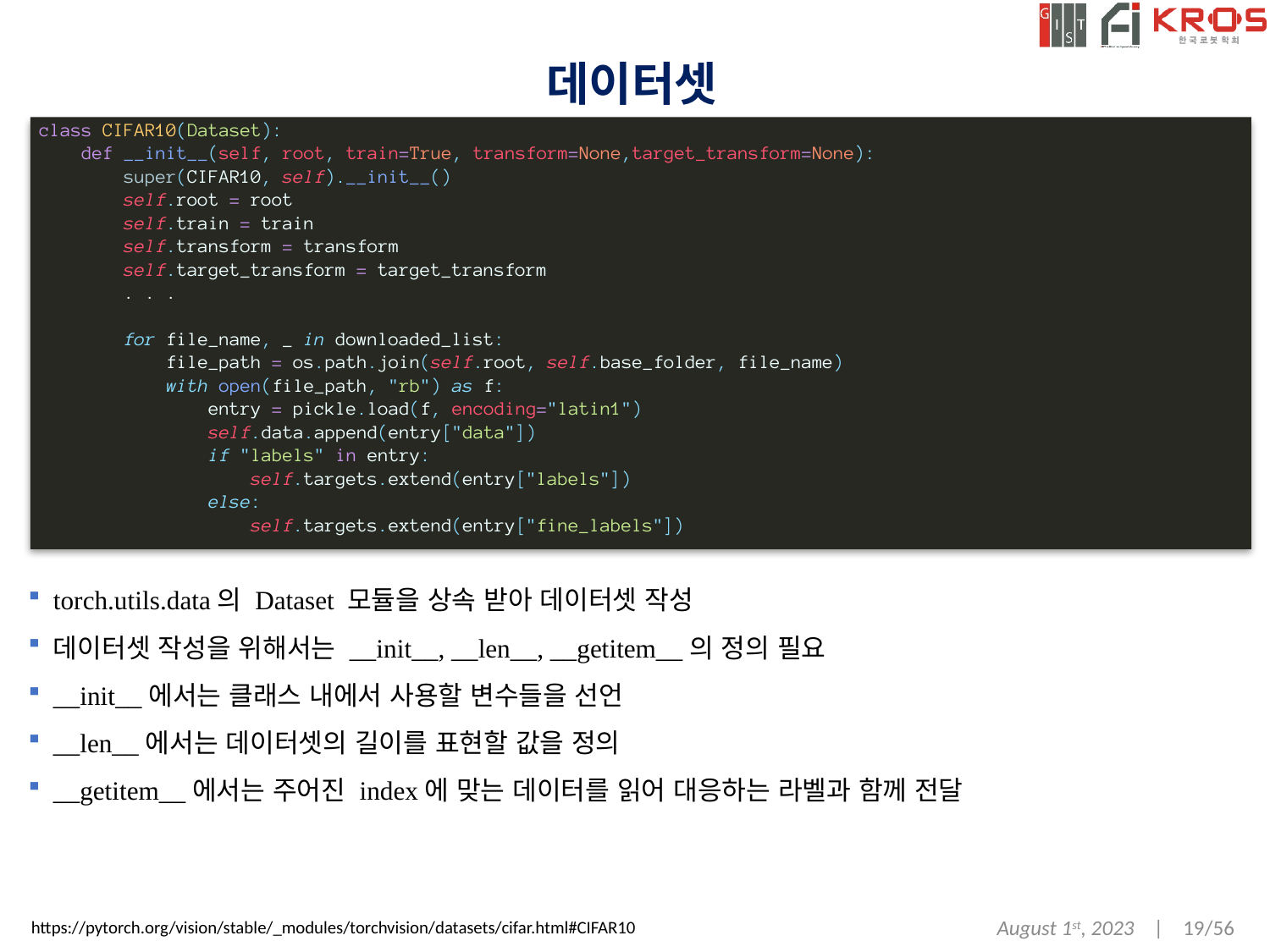

# 데이터셋

class CIFAR10(Dataset):
    def __init__(self, root, train=True, transform=None,target_transform=None):
        super(CIFAR10, self).__init__()
        self.root = root
        self.train = train
        self.transform = transform
        self.target_transform = target_transform
        . . .
        for file_name, _ in downloaded_list:
            file_path = os.path.join(self.root, self.base_folder, file_name)
            with open(file_path, "rb") as f:
                entry = pickle.load(f, encoding="latin1")
                self.data.append(entry["data"])
                if "labels" in entry:
                    self.targets.extend(entry["labels"])
                else:
                    self.targets.extend(entry["fine_labels"])
torch.utils.data의 Dataset 모듈을 상속 받아 데이터셋 작성
데이터셋 작성을 위해서는 __init__, __len__, __getitem__의 정의 필요
__init__에서는 클래스 내에서 사용할 변수들을 선언
__len__에서는 데이터셋의 길이를 표현할 값을 정의
__getitem__에서는 주어진 index에 맞는 데이터를 읽어 대응하는 라벨과 함께 전달
August 1st, 2023    |    19/56
https://pytorch.org/vision/stable/_modules/torchvision/datasets/cifar.html#CIFAR10